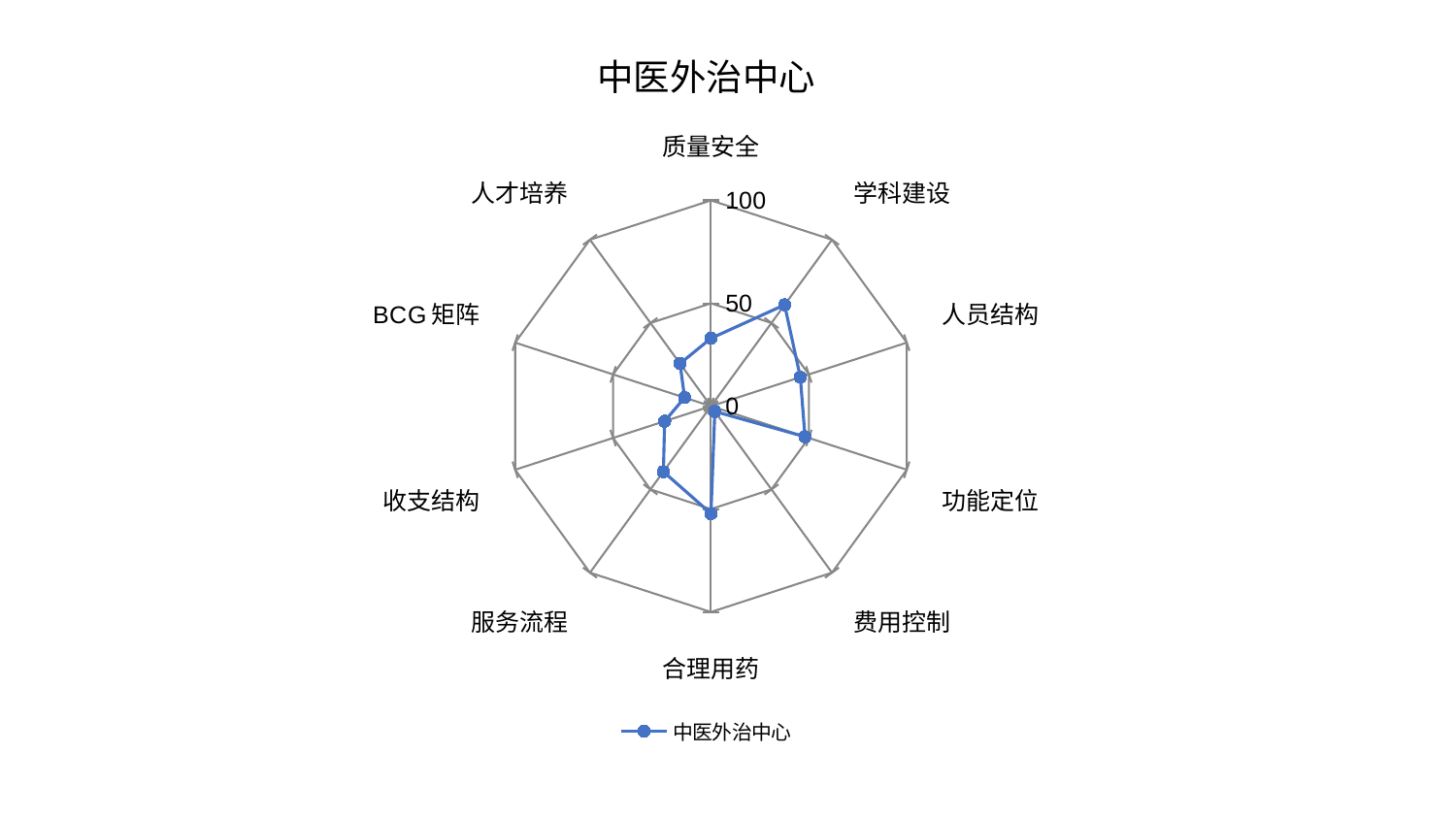

### Chart: 中医外治中心

| Category | 中医外治中心 |
|---|---|
| 质量安全 | 32.98602396671741 |
| 学科建设 | 60.84445302086596 |
| 人员结构 | 45.637093723202 |
| 功能定位 | 48.0311542912895 |
| 费用控制 | 3.1855361672045617 |
| 合理用药 | 52.18829422770733 |
| 服务流程 | 39.353426894687274 |
| 收支结构 | 23.653551781239162 |
| BCG矩阵 | 13.485119937171937 |
| 人才培养 | 25.61851960869709 |
100